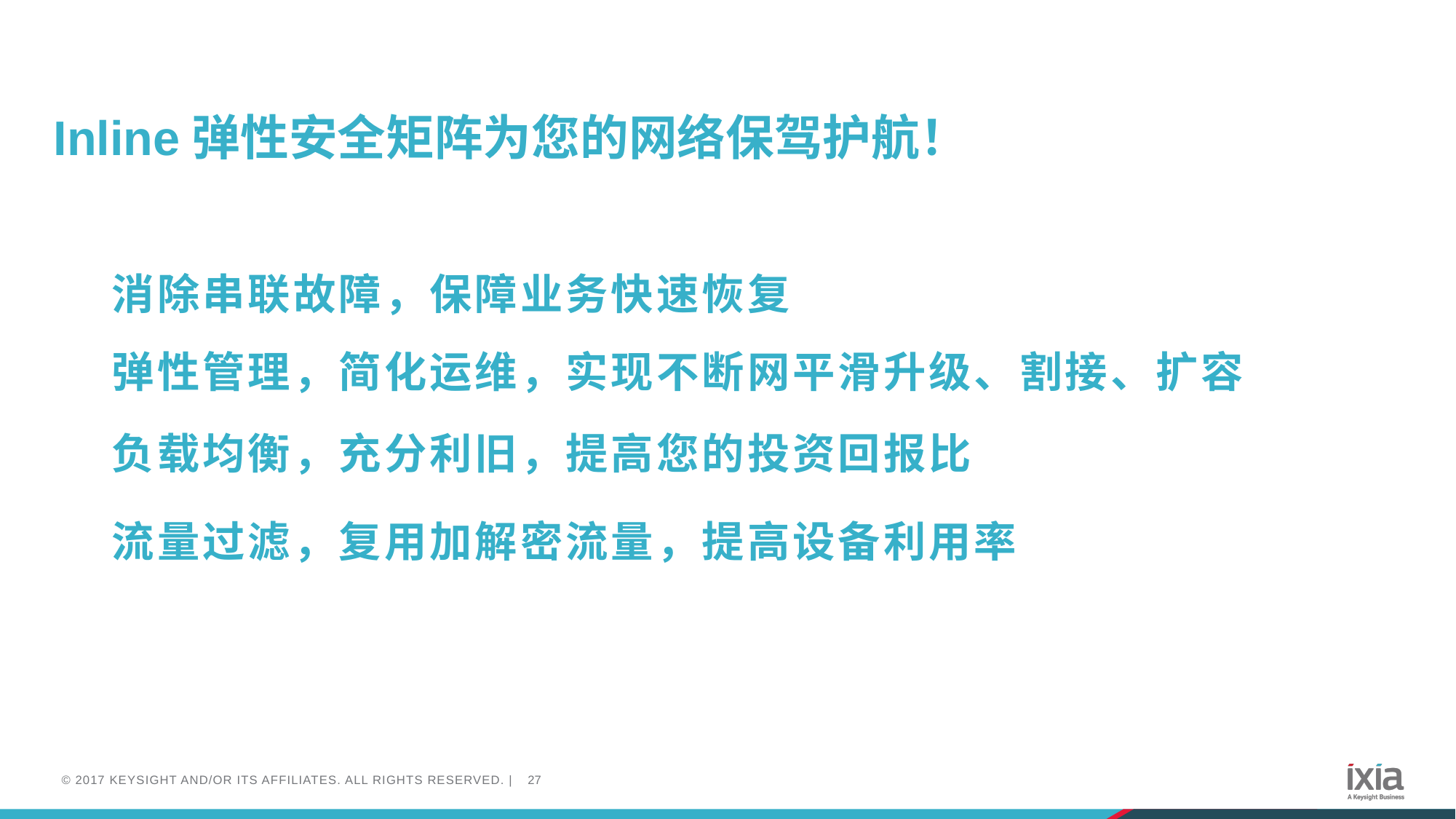

Inline弹性安全矩阵为您的网络保驾护航！
消除串联故障，保障业务快速恢复
弹性管理，简化运维，实现不断网平滑升级、割接、扩容
负载均衡，充分利旧，提高您的投资回报比
流量过滤，复用加解密流量，提高设备利用率